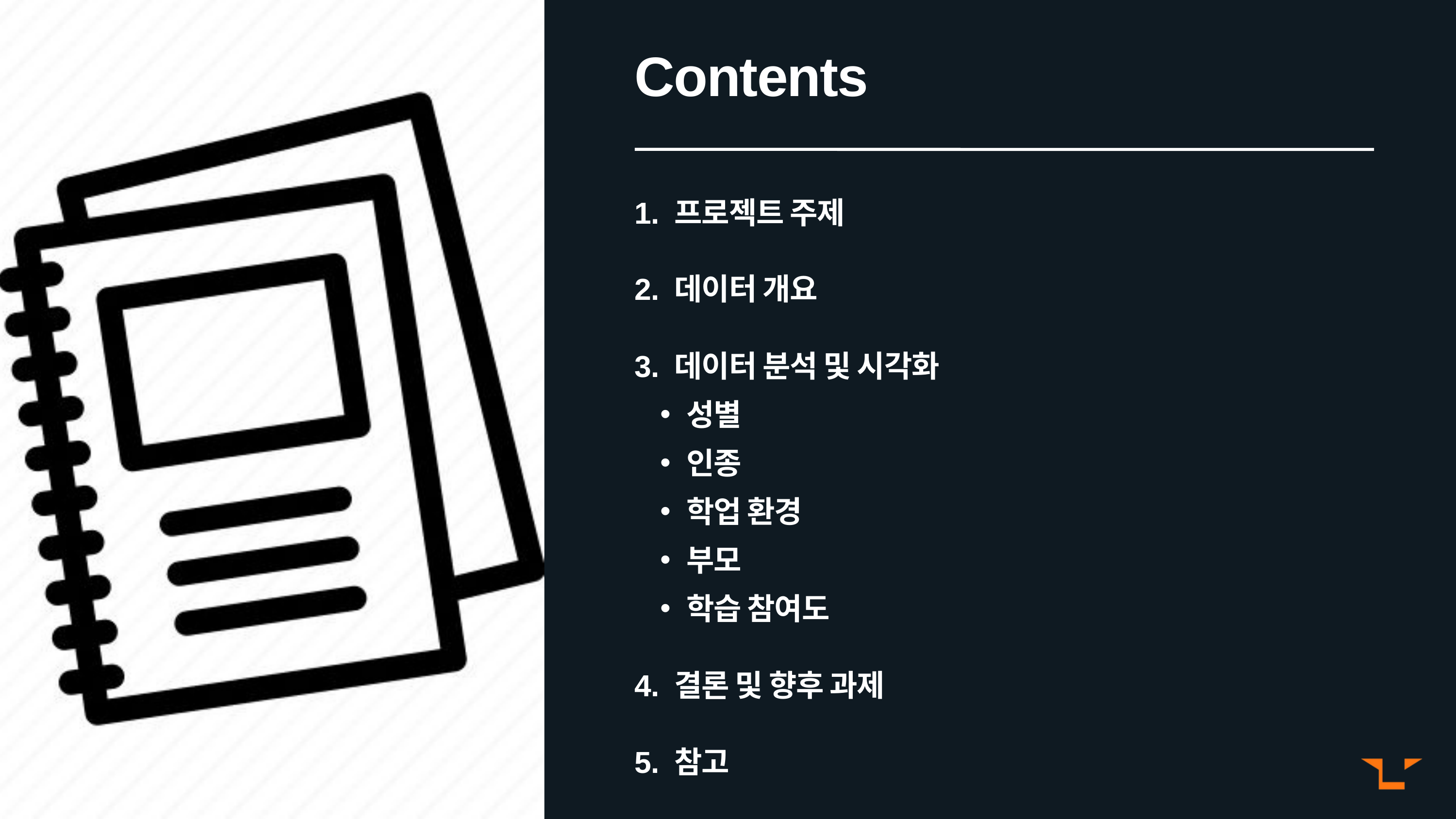

Contents

1. 프로젝트 주제
2. 데이터 개요
3. 데이터 분석 및 시각화
성별
인종
학업 환경
부모
학습 참여도
4. 결론 및 향후 과제

5. 참고